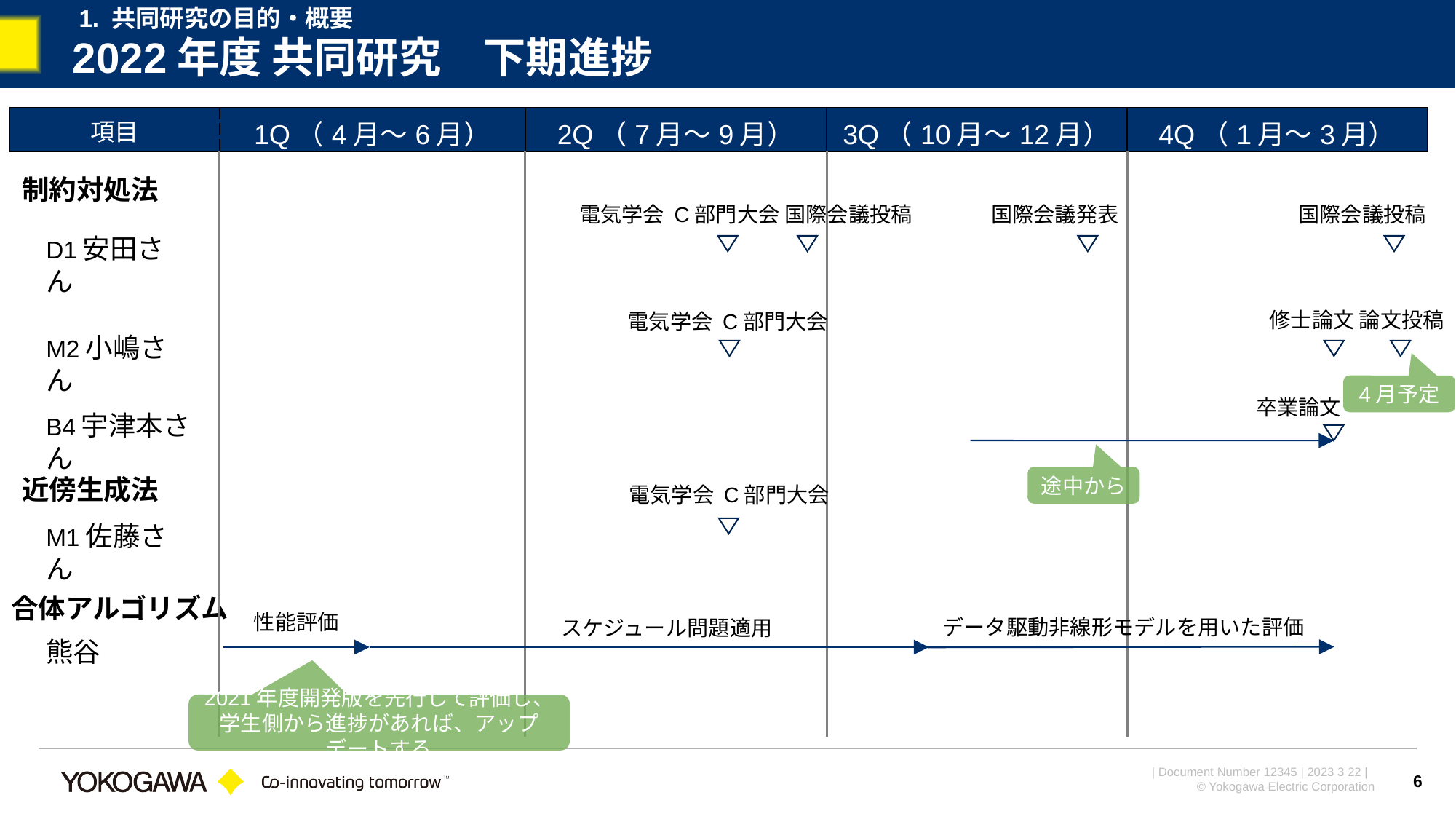

1. 共同研究の目的・概要
# 2022年度 共同研究　下期進捗
| 項目 | 1Q（4月～6月） | 2Q（7月～9月） | 3Q（10月～12月） | 4Q（1月～3月） |
| --- | --- | --- | --- | --- |
制約対処法
電気学会 C部門大会
国際会議投稿
国際会議発表
国際会議投稿
D1安田さん

修士論文
論文投稿
電気学会 C部門大会
M2小嶋さん

4月予定
卒業論文
B4宇津本さん

途中から
近傍生成法
電気学会 C部門大会
M1佐藤さん

合体アルゴリズム
性能評価
データ駆動非線形モデルを用いた評価
スケジュール問題適用
熊谷
2021年度開発版を先行して評価し、
学生側から進捗があれば、アップデートする
6